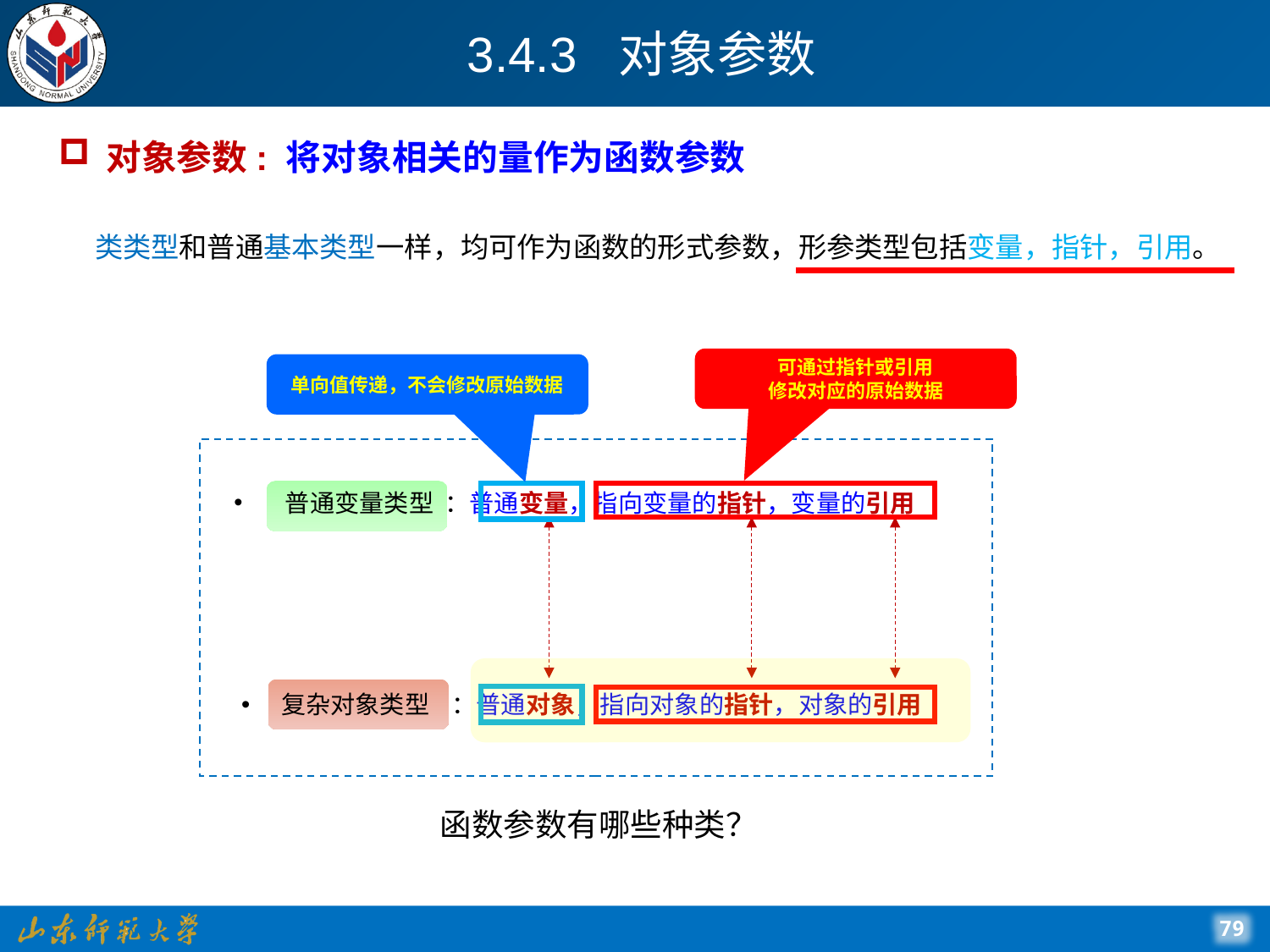

# 3.4.3 对象参数
对象参数: 将对象相关的量作为函数参数
类类型和普通基本类型一样，均可作为函数的形式参数，形参类型包括变量，指针，引用。
可通过指针或引用
修改对应的原始数据
单向值传递，不会修改原始数据

 普通变量类型  ：普通变量，指向变量的指针，变量的引用

复杂对象类型    ：普通对象，指向对象的指针，对象的引用
函数参数有哪些种类？